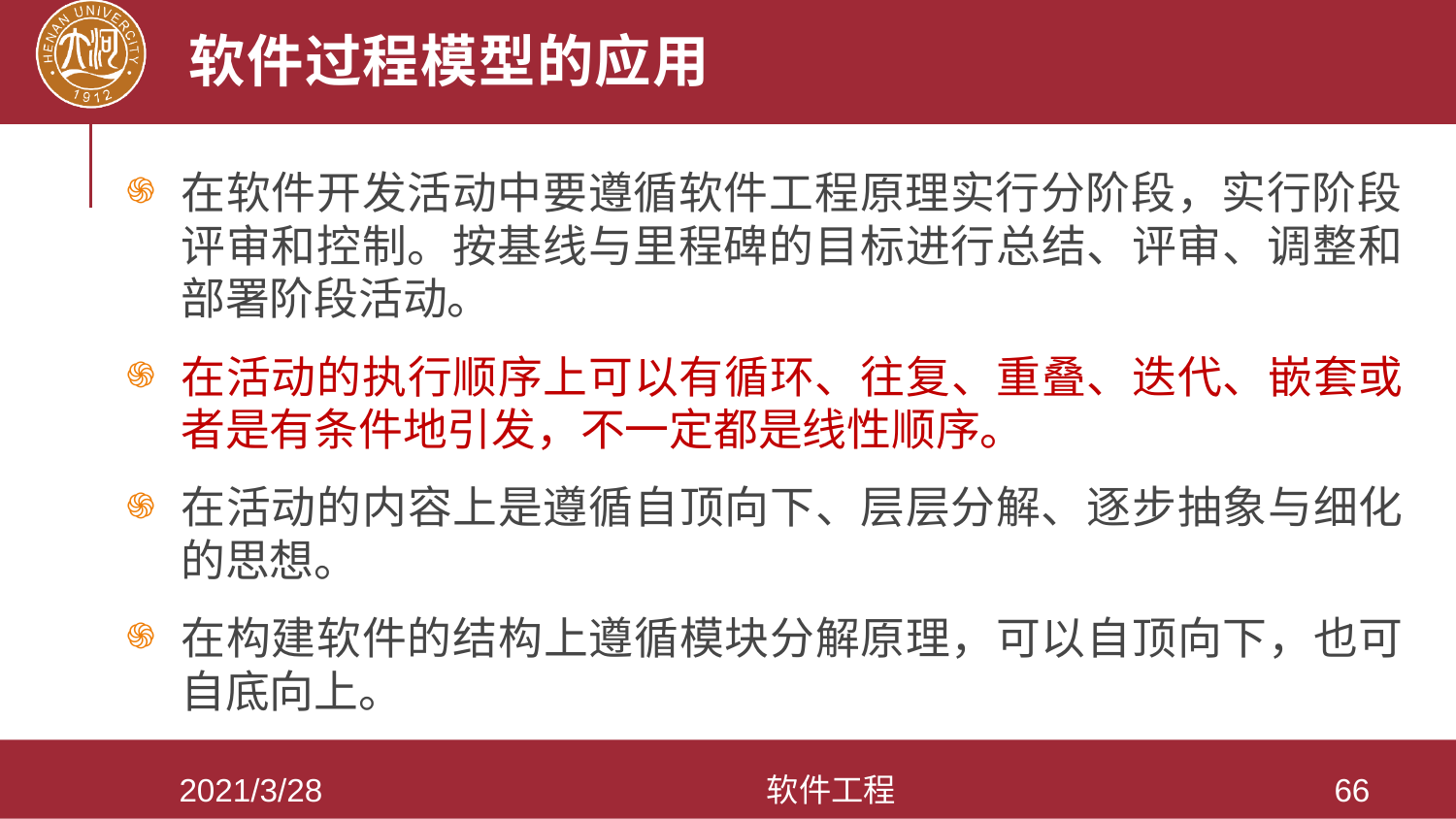

# 软件过程模型的应用
在软件开发活动中要遵循软件工程原理实行分阶段，实行阶段评审和控制。按基线与里程碑的目标进行总结、评审、调整和部署阶段活动。
在活动的执行顺序上可以有循环、往复、重叠、迭代、嵌套或者是有条件地引发，不一定都是线性顺序。
在活动的内容上是遵循自顶向下、层层分解、逐步抽象与细化的思想。
在构建软件的结构上遵循模块分解原理，可以自顶向下，也可自底向上。
2021/3/28
软件工程
66